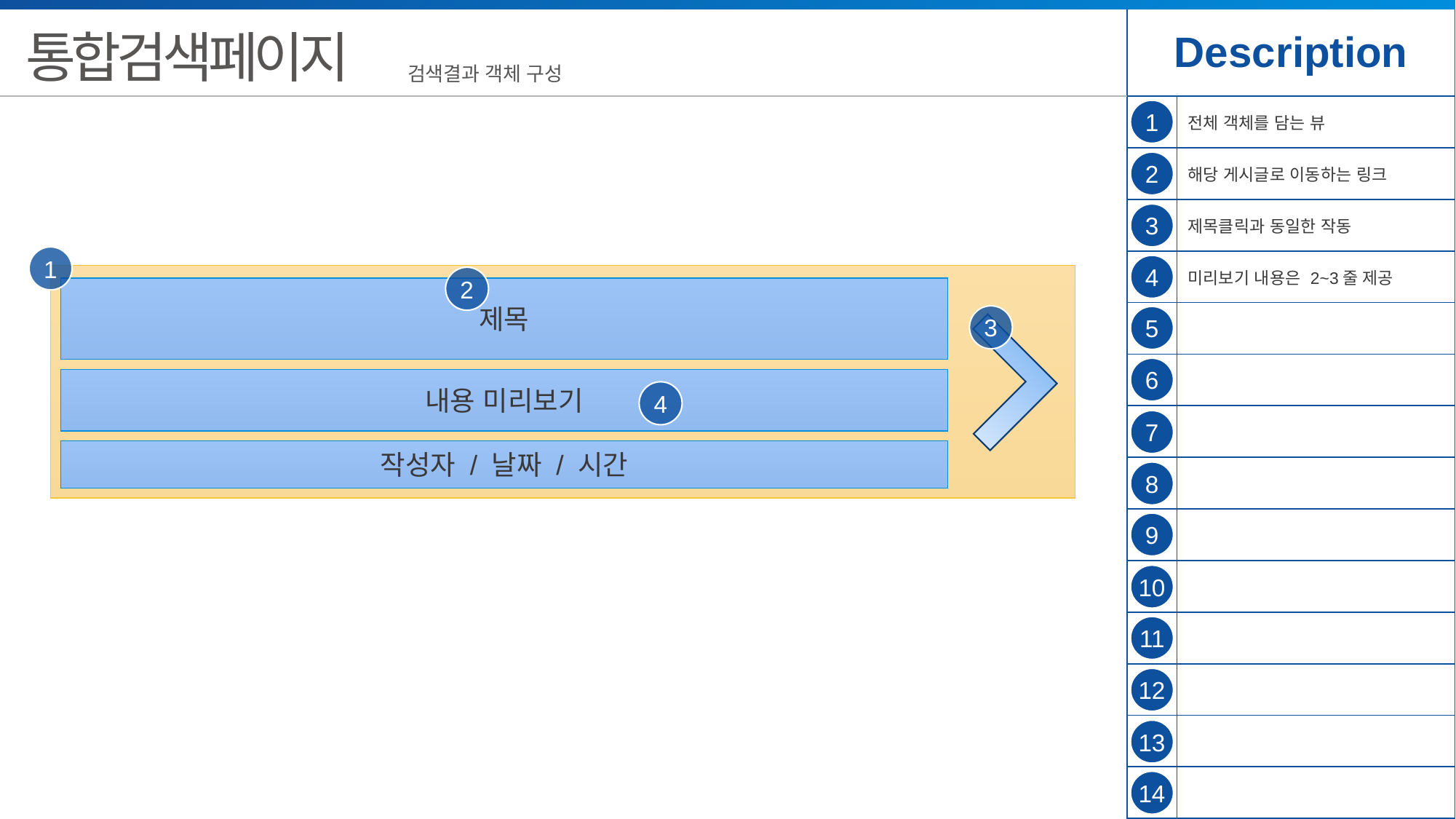

| Description |  |
| --- | --- |
|  | 전체 객체를 담는 뷰 |
|  | 해당 게시글로 이동하는 링크 |
|  | 제목클릭과 동일한 작동 |
|  | 미리보기 내용은 2~3줄 제공 |
|  |  |
|  |  |
|  |  |
|  |  |
|  |  |
|  |  |
|  |  |
|  |  |
|  |  |
|  |  |
통합검색페이지
검색결과 객체 구성
1
2
3
1
4

2
제목
3
5

6
내용 미리보기
4
7
작성자 / 날짜 / 시간
8
9
10
11
12
13
14